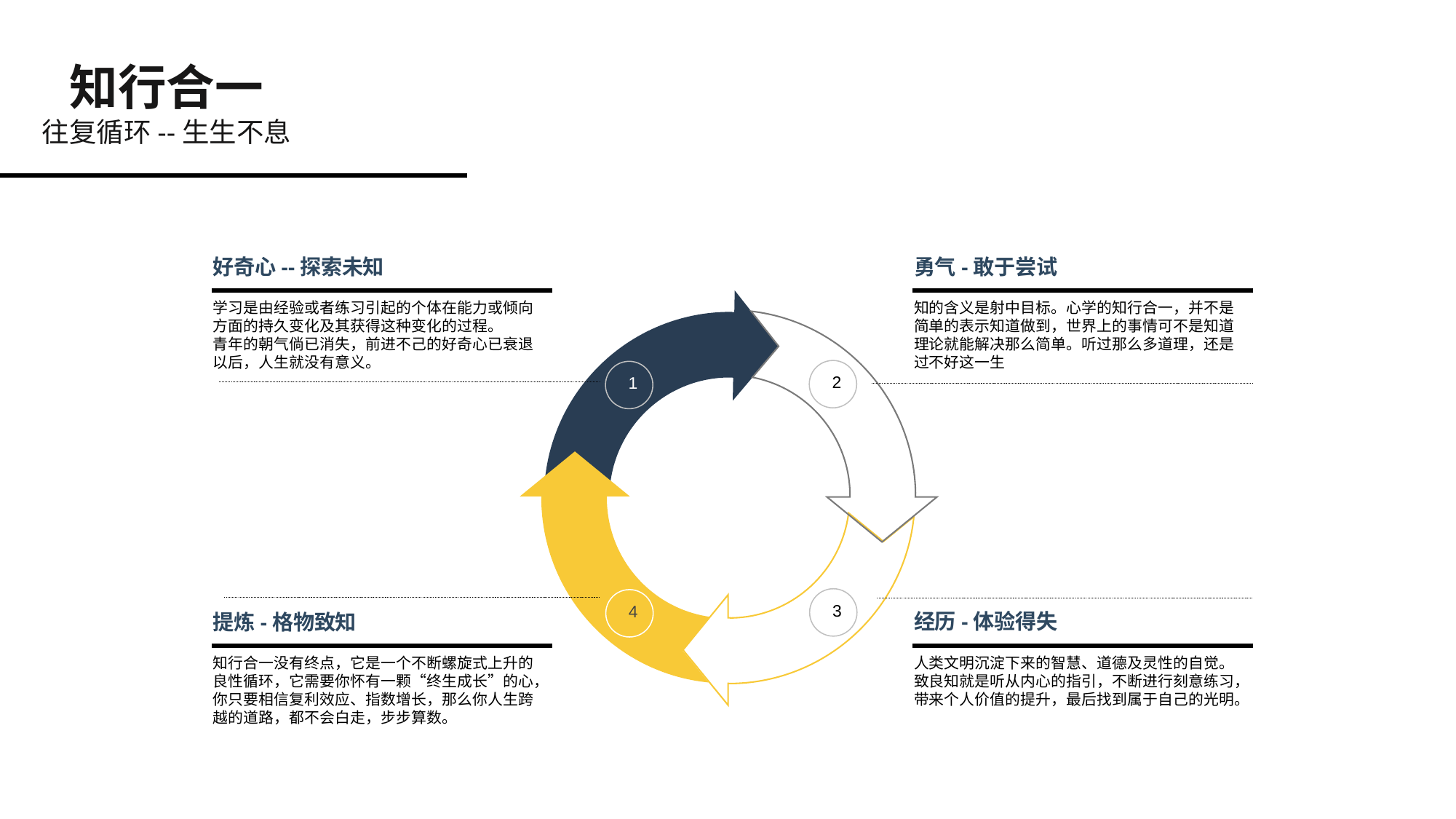

知行合一
往复循环--生生不息
好奇心--探索未知
学习是由经验或者练习引起的个体在能力或倾向方面的持久变化及其获得这种变化的过程。
青年的朝气倘已消失，前进不己的好奇心已衰退以后，人生就没有意义。

勇气-敢于尝试
知的含义是射中目标。心学的知行合一，并不是简单的表示知道做到，世界上的事情可不是知道理论就能解决那么简单。听过那么多道理，还是过不好这一生

2

1

3

4
提炼-格物致知
知行合一没有终点，它是一个不断螺旋式上升的良性循环，它需要你怀有一颗“终生成长”的心，你只要相信复利效应、指数增长，那么你人生跨越的道路，都不会白走，步步算数。
经历-体验得失
人类文明沉淀下来的智慧、道德及灵性的自觉。致良知就是听从内心的指引，不断进行刻意练习，带来个人价值的提升，最后找到属于自己的光明。